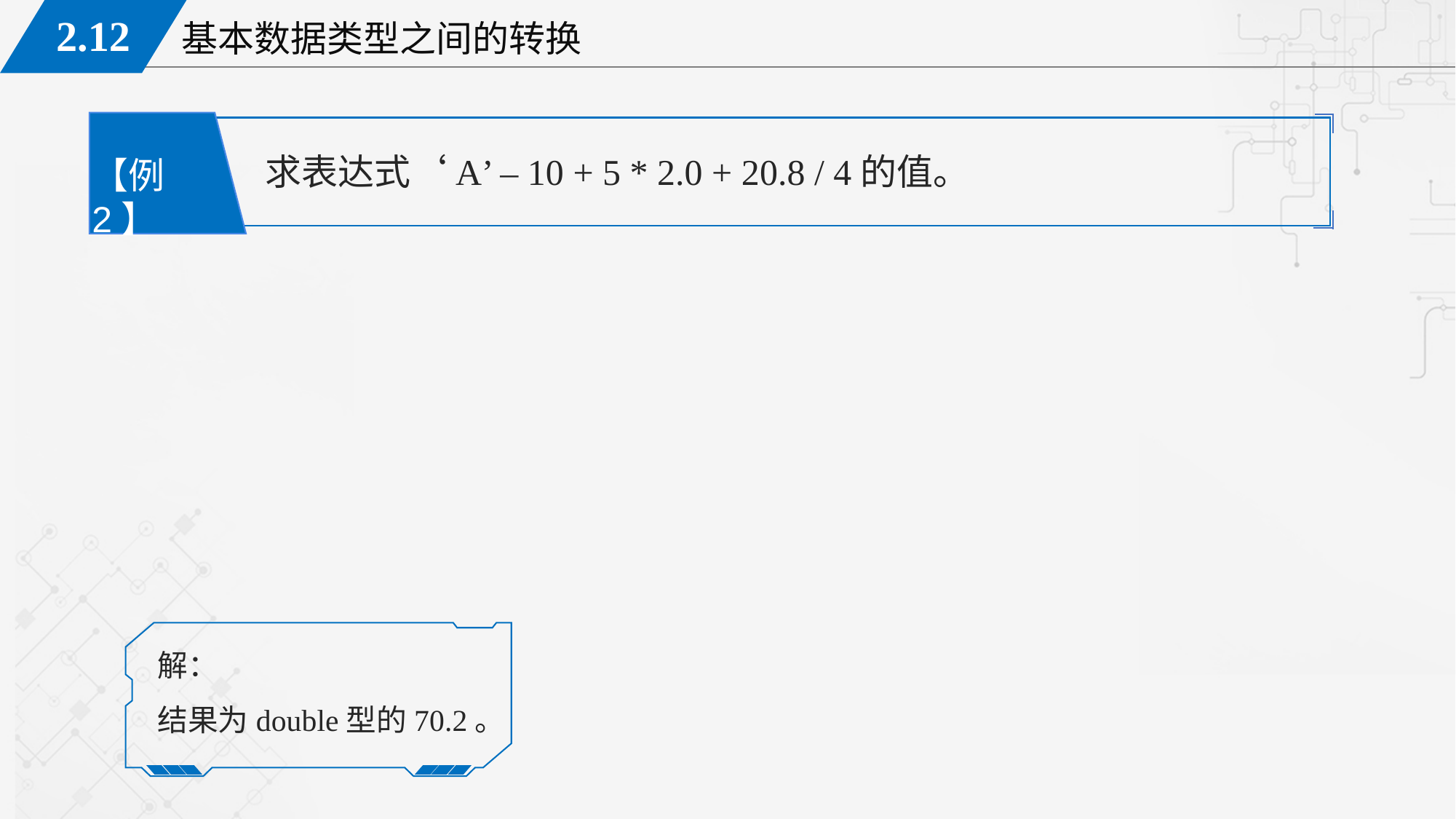

求表达式‘A’ – 10 + 5 * 2.0 + 20.8 / 4的值。
【例2】

解：
结果为double型的70.2。